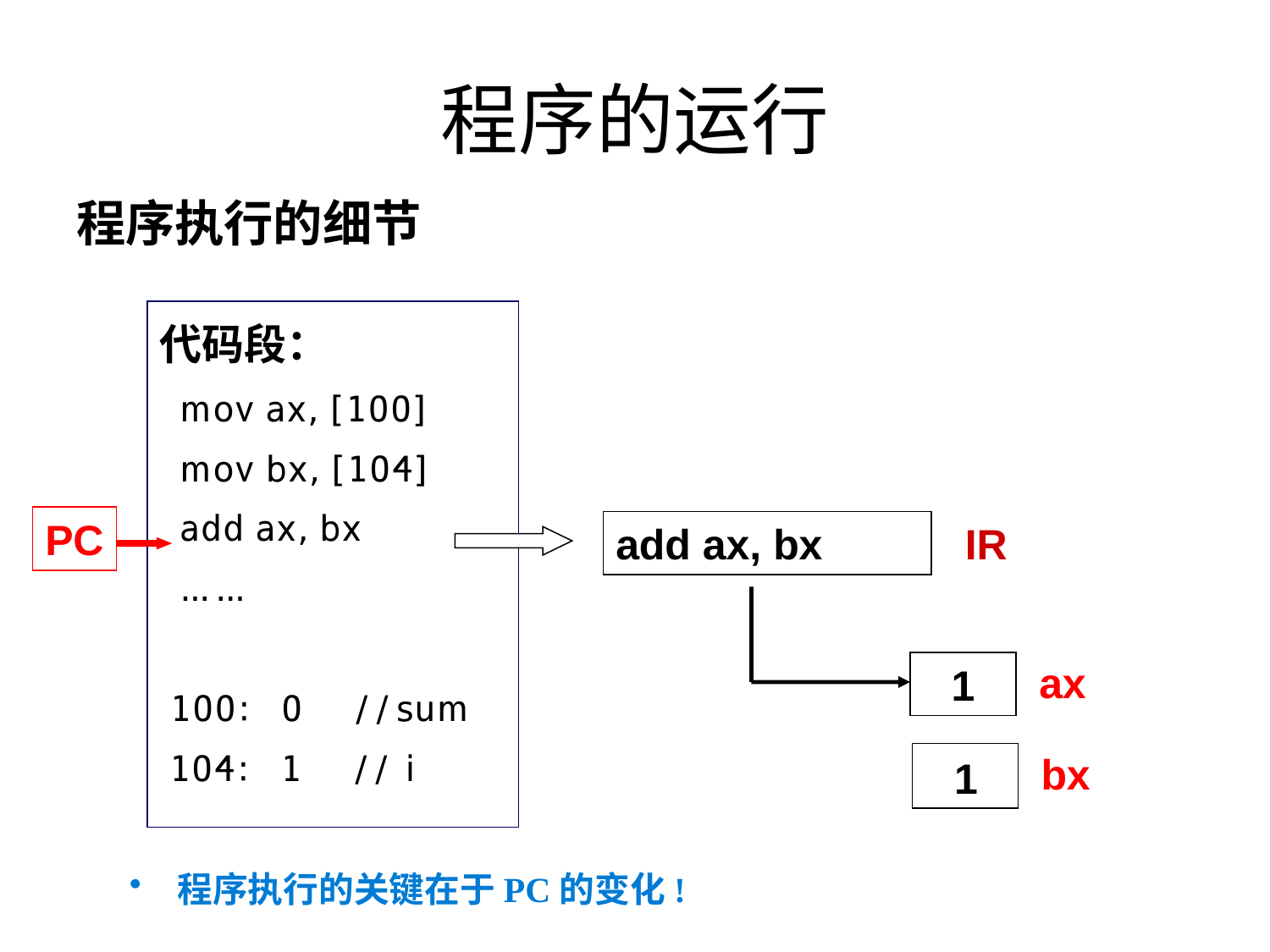

程序的运行
# 程序执行的细节

代码段：
  mov ax, [100]
  mov bx, [104]
  add ax, bx
  ……

 100:   0     //sum
 104:   1     // i
PC

add ax, bx
IR

ax
0
1
bx

1
程序执行的关键在于PC的变化!